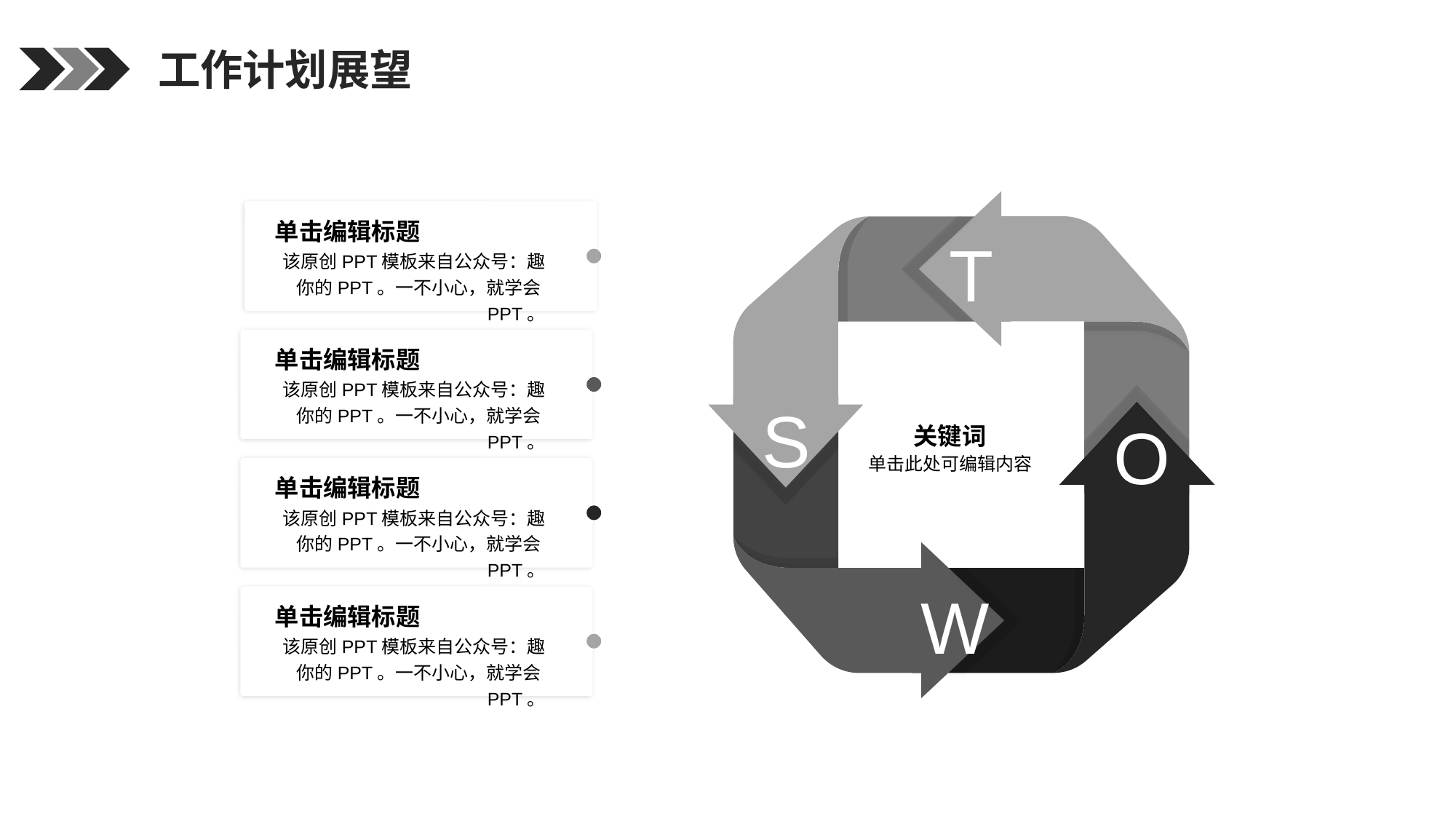

工作计划展望

T

S

O

W

单击编辑标题
该原创PPT模板来自公众号：趣你的PPT。一不小心，就学会PPT。

单击编辑标题
该原创PPT模板来自公众号：趣你的PPT。一不小心，就学会PPT。

关键词
单击此处可编辑内容

单击编辑标题
该原创PPT模板来自公众号：趣你的PPT。一不小心，就学会PPT。

单击编辑标题
该原创PPT模板来自公众号：趣你的PPT。一不小心，就学会PPT。